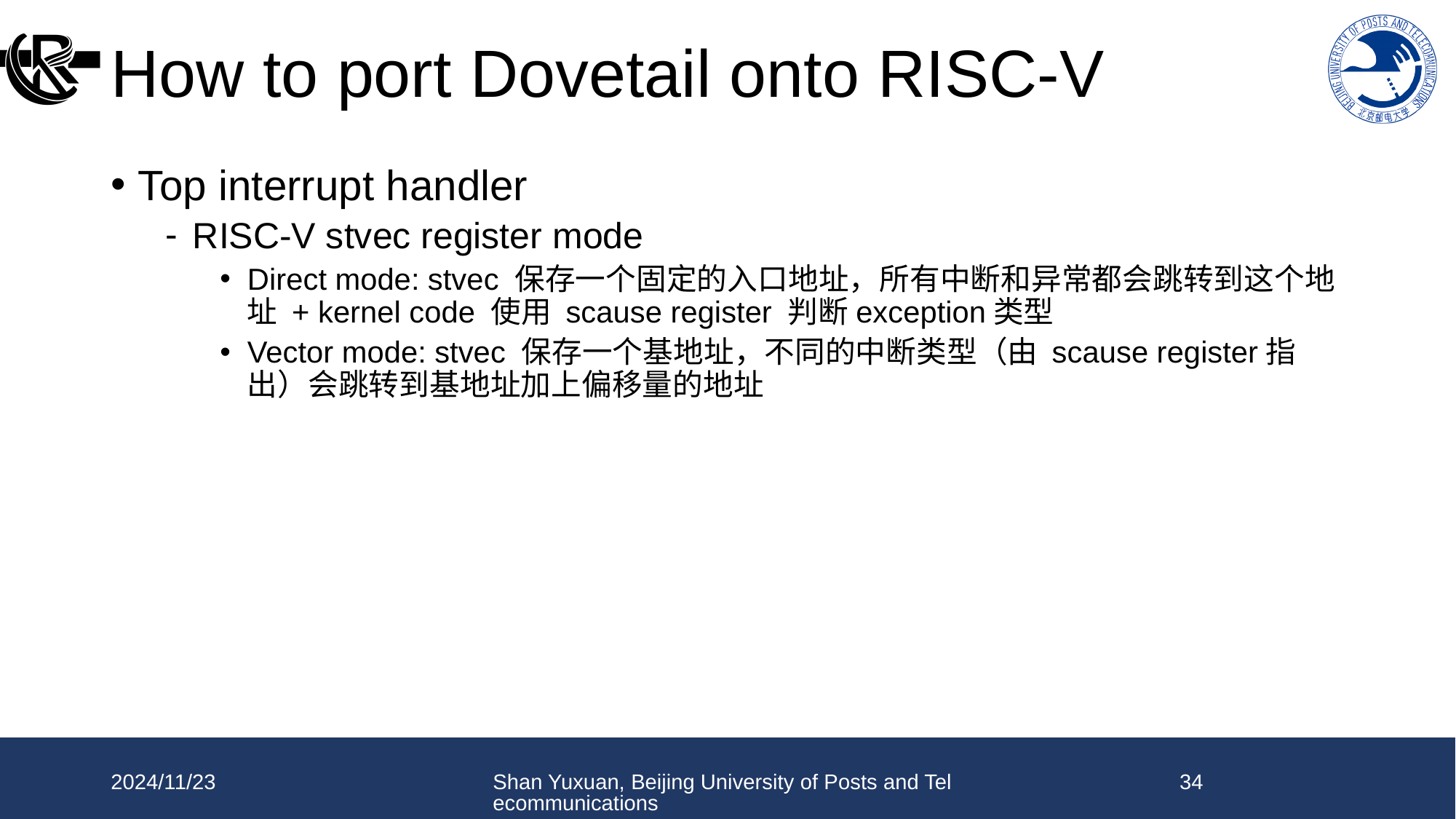

# How to port Dovetail onto RISC-V
Top interrupt handler
RISC-V stvec register mode
Direct mode: stvec 保存一个固定的入口地址，所有中断和异常都会跳转到这个地址 + kernel code 使用 scause register 判断exception类型
Vector mode: stvec 保存一个基地址，不同的中断类型（由 scause register指出）会跳转到基地址加上偏移量的地址
2024/11/23
Shan Yuxuan, Beijing University of Posts and Telecommunications
34